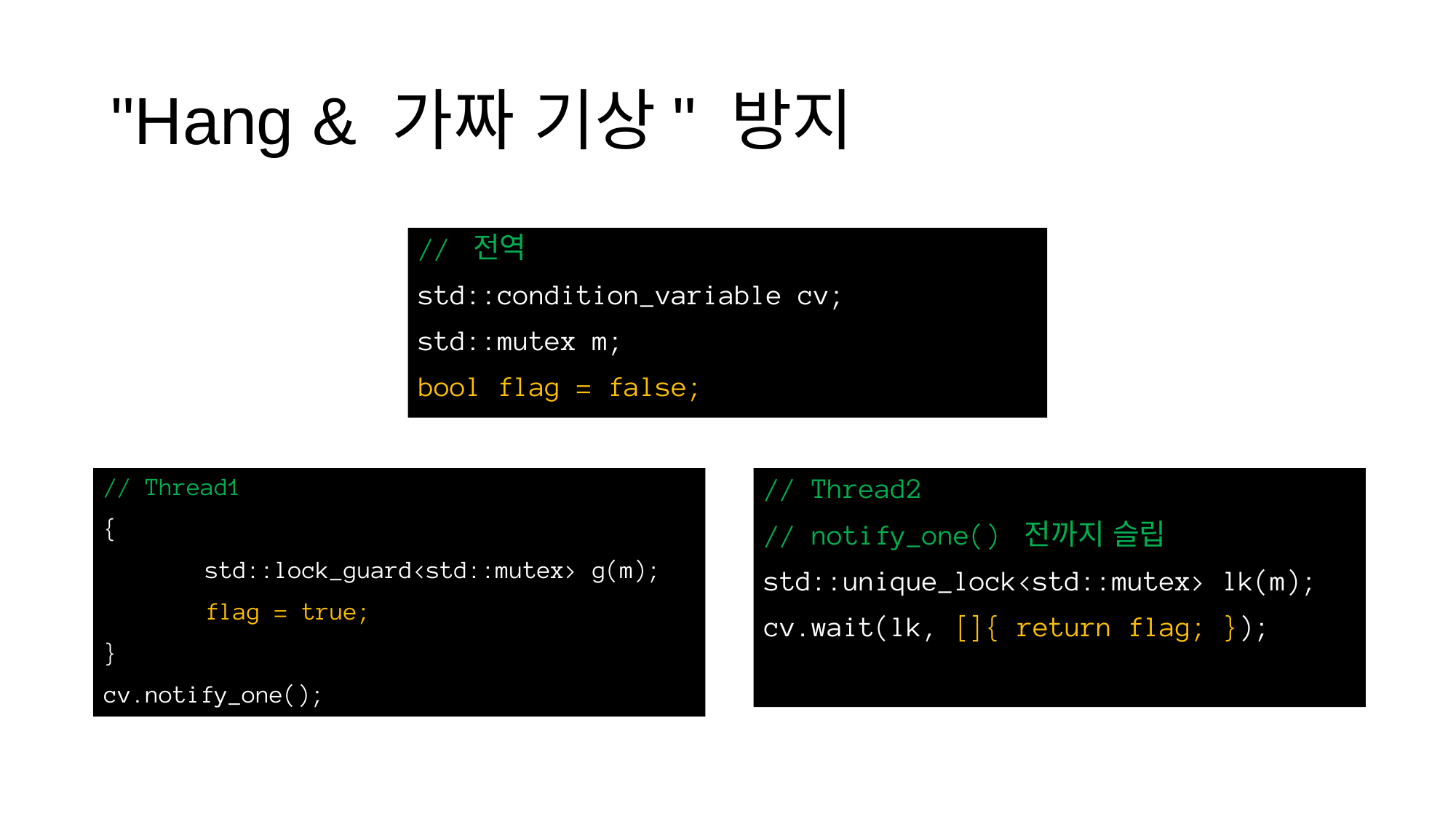

# "Hang & 가짜 기상" 방지
// 전역
std::condition_variable cv;
std::mutex m;
bool flag = false;
// Thread1
{
	std::lock_guard<std::mutex> g(m);
	flag = true;
}
cv.notify_one();
// Thread2
// notify_one() 전까지 슬립
std::unique_lock<std::mutex> lk(m);
cv.wait(lk, []{ return flag; });